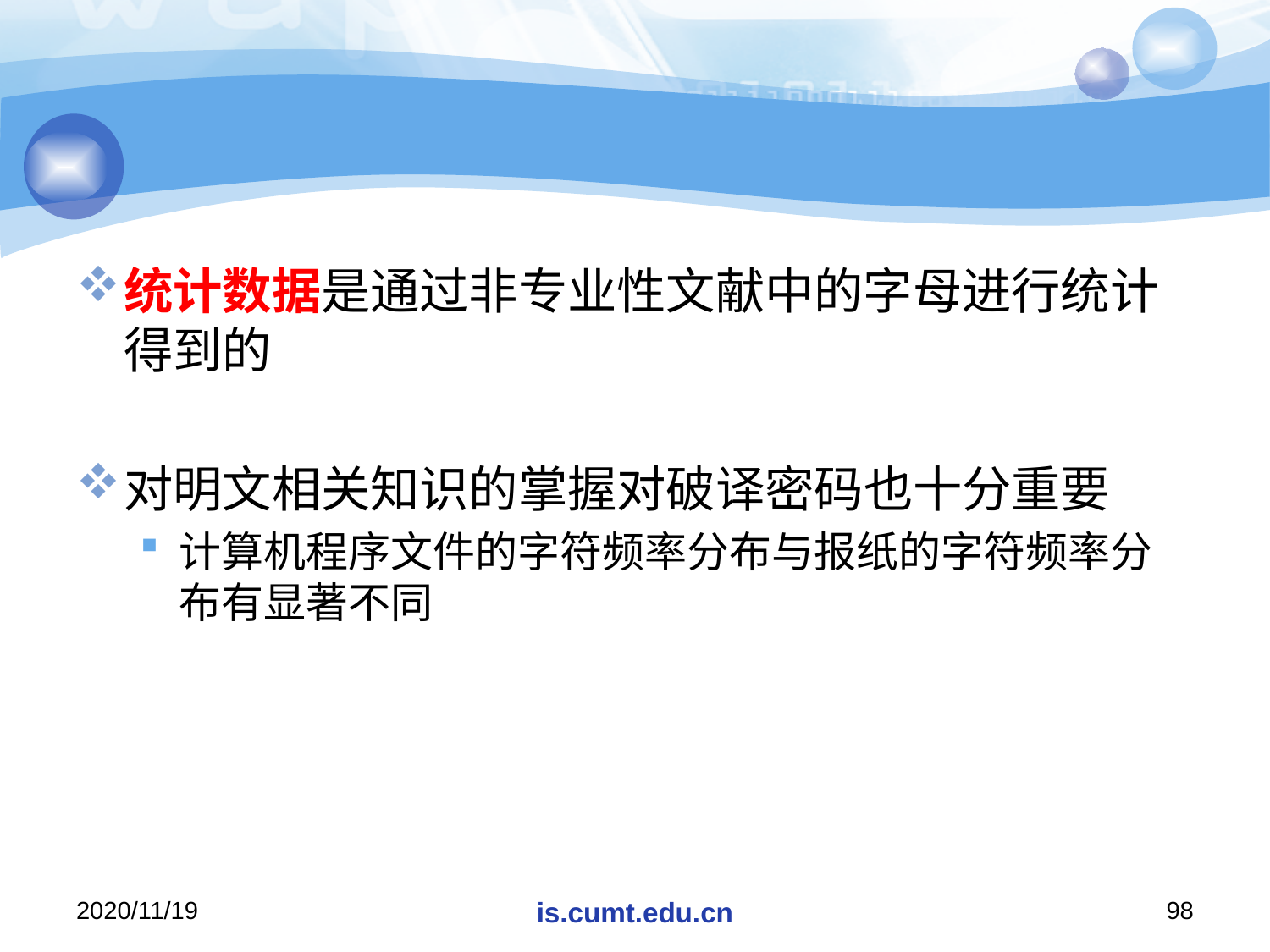

#
统计数据是通过非专业性文献中的字母进行统计得到的

对明文相关知识的掌握对破译密码也十分重要
计算机程序文件的字符频率分布与报纸的字符频率分布有显著不同

2020/11/19
is.cumt.edu.cn
98